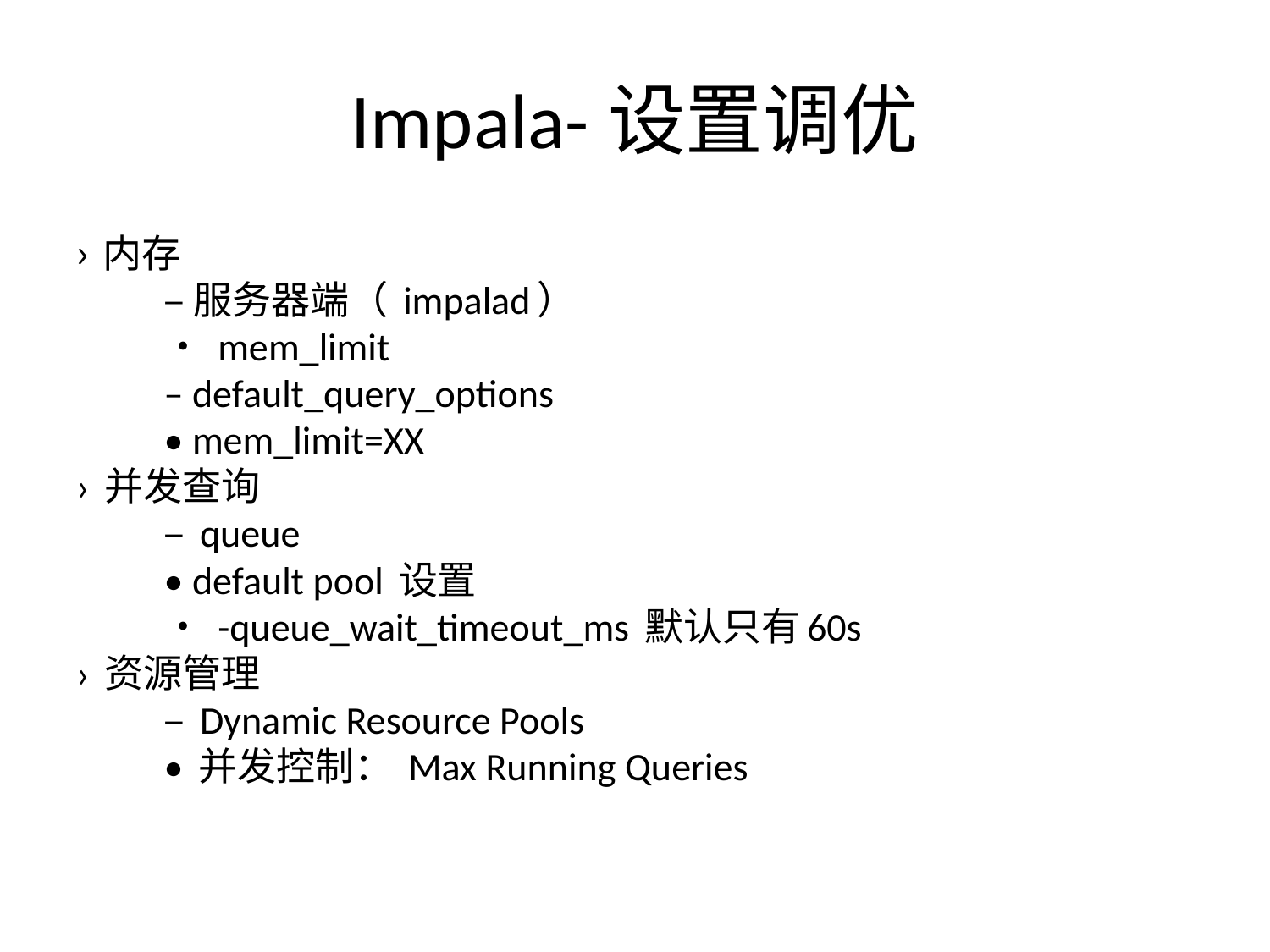

# Impala-设置调优
› 内存
	– 服务器端（ impalad）
		• mem_limit
	– default_query_options
		• mem_limit=XX
› 并发查询
	– queue
		• default pool 设置
		• -queue_wait_timeout_ms 默认只有60s
› 资源管理
	– Dynamic Resource Pools
		• 并发控制： Max Running Queries